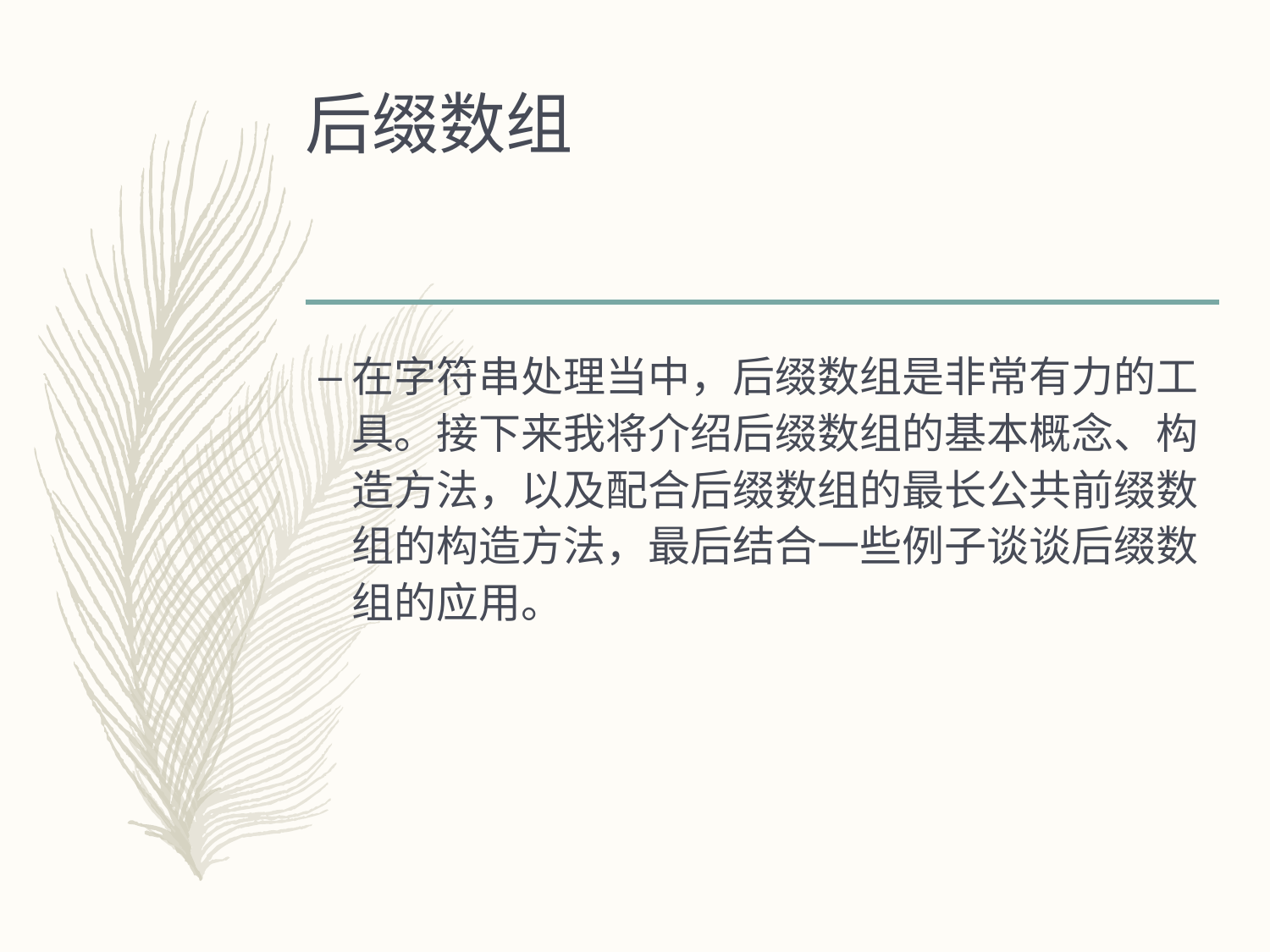

# 后缀数组
在字符串处理当中，后缀数组是非常有力的工具。接下来我将介绍后缀数组的基本概念、构造方法，以及配合后缀数组的最长公共前缀数组的构造方法，最后结合一些例子谈谈后缀数组的应用。